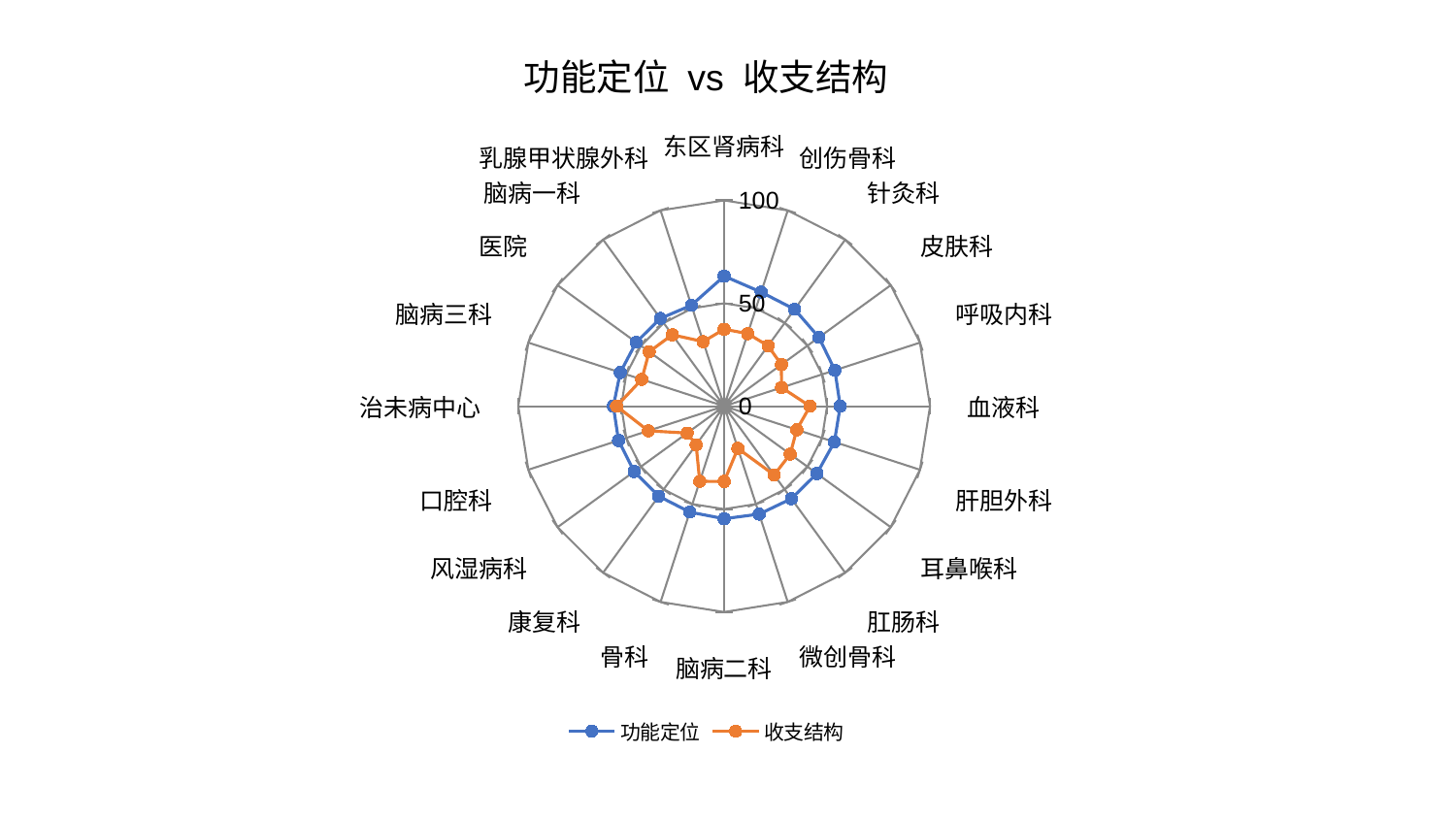

### Chart: 功能定位 vs 收支结构

| Category | 功能定位 | 收支结构 |
|---|---|---|
| 东区肾病科 | 63.20745350220861 | 37.404946674628604 |
| 创伤骨科 | 58.262652276837215 | 37.06668966935417 |
| 针灸科 | 58.20988624647264 | 36.2969112642966 |
| 皮肤科 | 56.88499821572404 | 34.377209030981106 |
| 呼吸内科 | 56.55893392209516 | 29.3096112973754 |
| 血液科 | 56.39840087586584 | 41.71360205722501 |
| 肝胆外科 | 56.314898627285395 | 37.08450850389595 |
| 耳鼻喉科 | 55.68746870372881 | 39.66808276242008 |
| 肛肠科 | 55.55992452797738 | 41.322934976906495 |
| 微创骨科 | 55.14460265468392 | 21.586485478695504 |
| 脑病二科 | 54.70253633957577 | 36.58140554929077 |
| 骨科 | 54.104734868007405 | 38.39633123024927 |
| 康复科 | 54.08186573772173 | 23.204760995175064 |
| 风湿病科 | 54.03620024783467 | 22.21626322630609 |
| 口腔科 | 53.94948251441262 | 38.74865497860706 |
| 治未病中心 | 53.83963303194287 | 52.24362413450856 |
| 脑病三科 | 53.06063335965176 | 42.10706874940177 |
| 医院 | 52.82329442959482 | 45.03538240070086 |
| 脑病一科 | 52.70072183099394 | 42.880058382718396 |
| 乳腺甲状腺外科 | 51.571986105665665 | 32.9974190853271 |
37